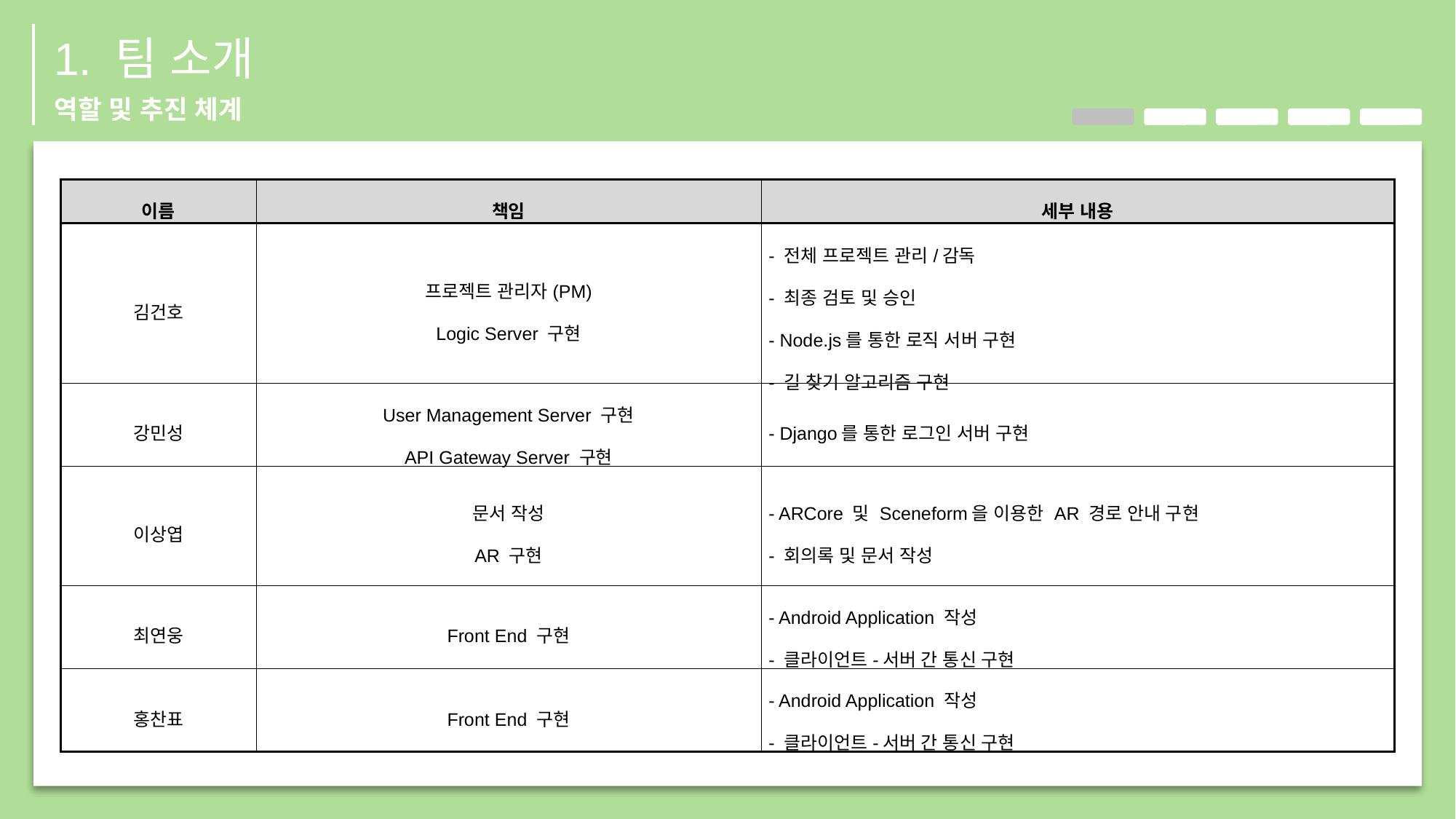

1. 팀 소개
역할 및 추진 체계

| 이름 | 책임 | 세부 내용 |
| --- | --- | --- |
| 김건호 | 프로젝트 관리자(PM) Logic Server 구현 | - 전체 프로젝트 관리/감독 - 최종 검토 및 승인 - Node.js를 통한 로직 서버 구현 - 길 찾기 알고리즘 구현 |
| 강민성 | User Management Server 구현 API Gateway Server 구현 | - Django를 통한 로그인 서버 구현 |
| 이상엽 | 문서 작성 AR 구현 | - ARCore 및 Sceneform을 이용한 AR 경로 안내 구현 - 회의록 및 문서 작성 |
| 최연웅 | Front End 구현 | - Android Application 작성 - 클라이언트-서버 간 통신 구현 |
| 홍찬표 | Front End 구현 | - Android Application 작성 - 클라이언트-서버 간 통신 구현 |